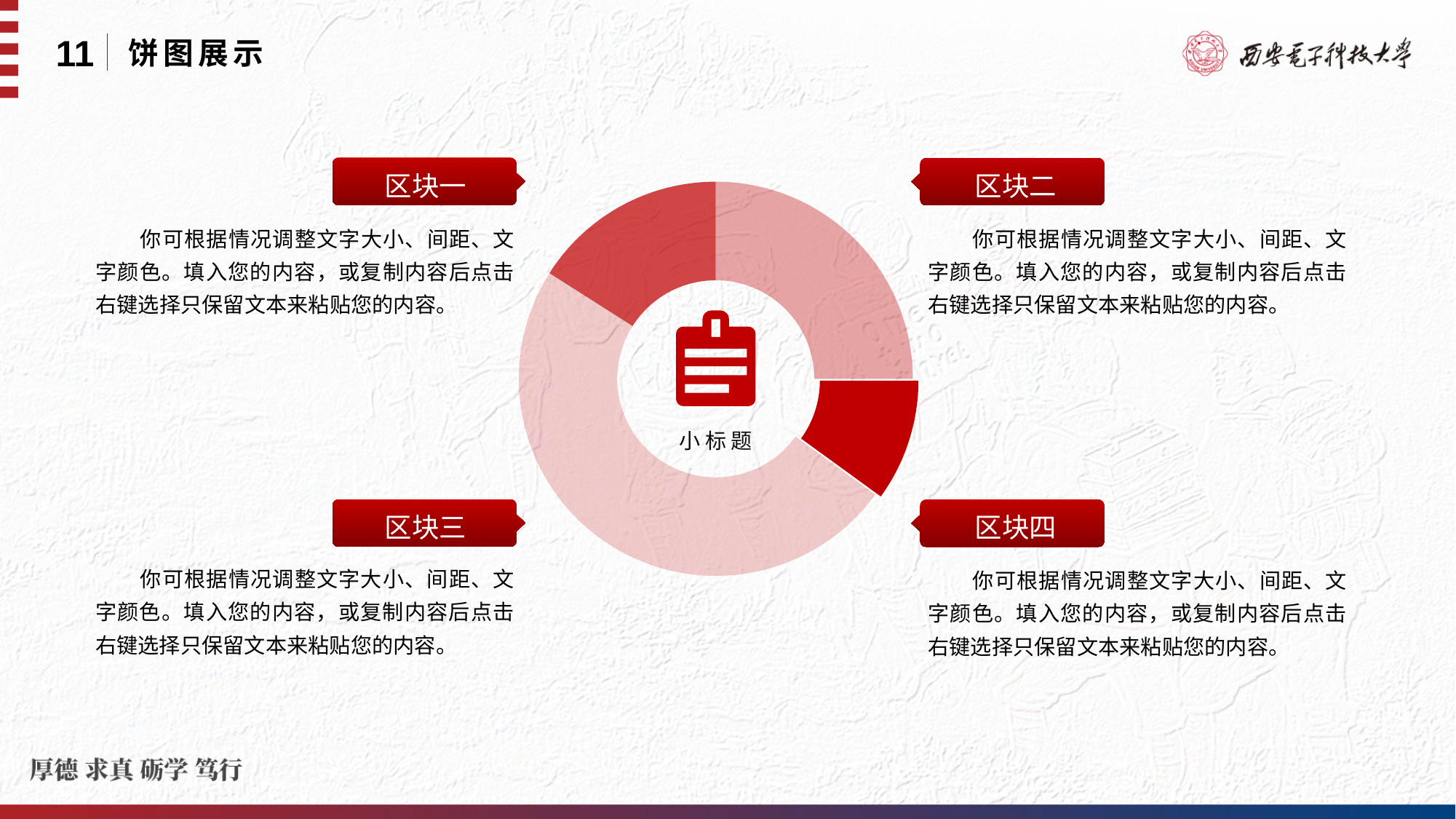

11
饼图展示

区块一
区块二

### Chart

| Category |  |
|---|---|
       你可根据情况调整文字大小、间距、文字颜色。填入您的内容，或复制内容后点击右键选择只保留文本来粘贴您的内容。
       你可根据情况调整文字大小、间距、文字颜色。填入您的内容，或复制内容后点击右键选择只保留文本来粘贴您的内容。

小标题

区块三
区块四
       你可根据情况调整文字大小、间距、文字颜色。填入您的内容，或复制内容后点击右键选择只保留文本来粘贴您的内容。
       你可根据情况调整文字大小、间距、文字颜色。填入您的内容，或复制内容后点击右键选择只保留文本来粘贴您的内容。